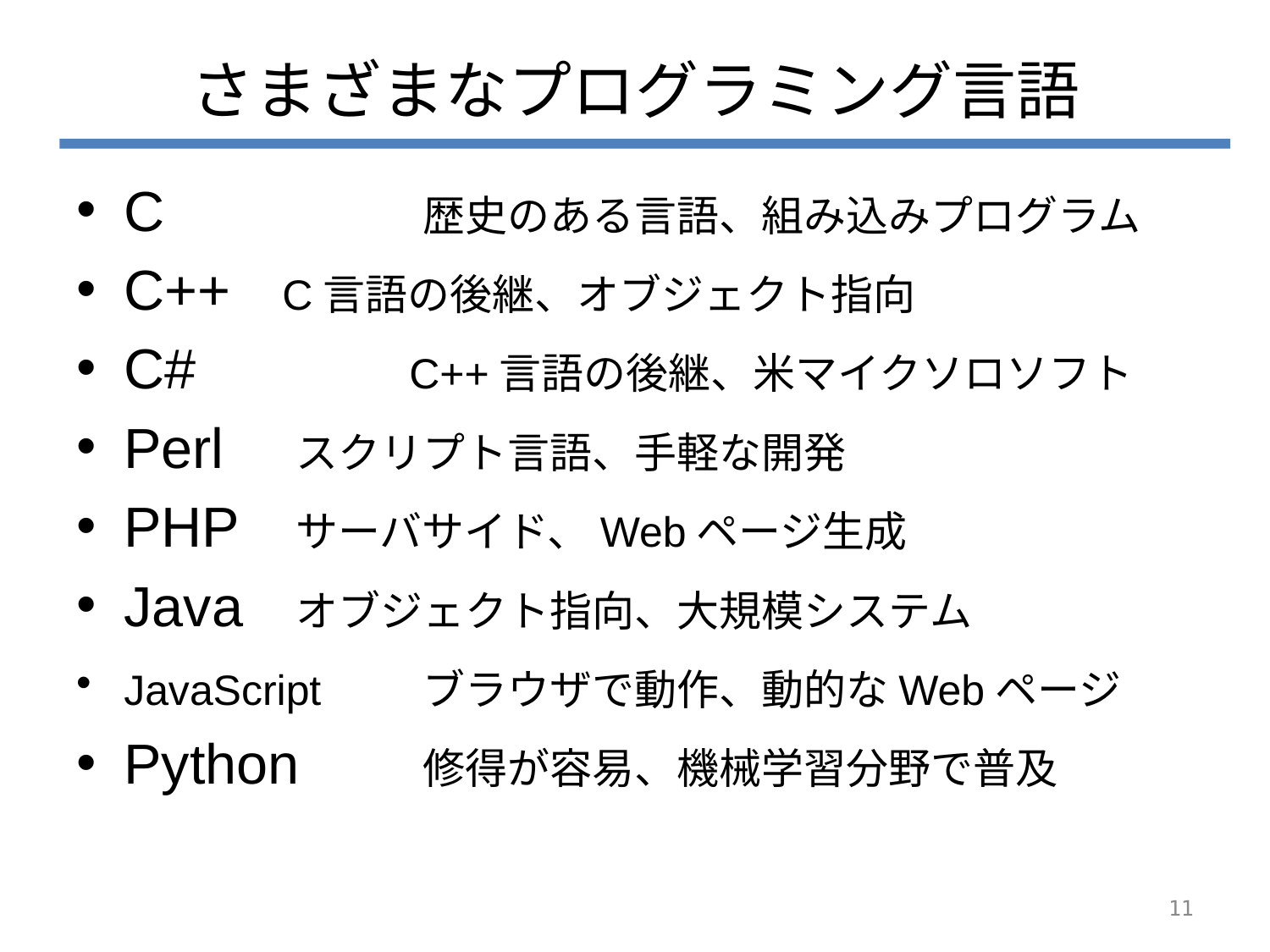

# さまざまなプログラミング言語
C		  歴史のある言語、組み込みプログラム
C++	  C言語の後継、オブジェクト指向
C#		  C++言語の後継、米マイクソロソフト
Perl	  スクリプト言語、手軽な開発
PHP	  サーバサイド、Webページ生成
Java	  オブジェクト指向、大規模システム
JavaScript	  ブラウザで動作、動的なWebページ
Python	  修得が容易、機械学習分野で普及
11